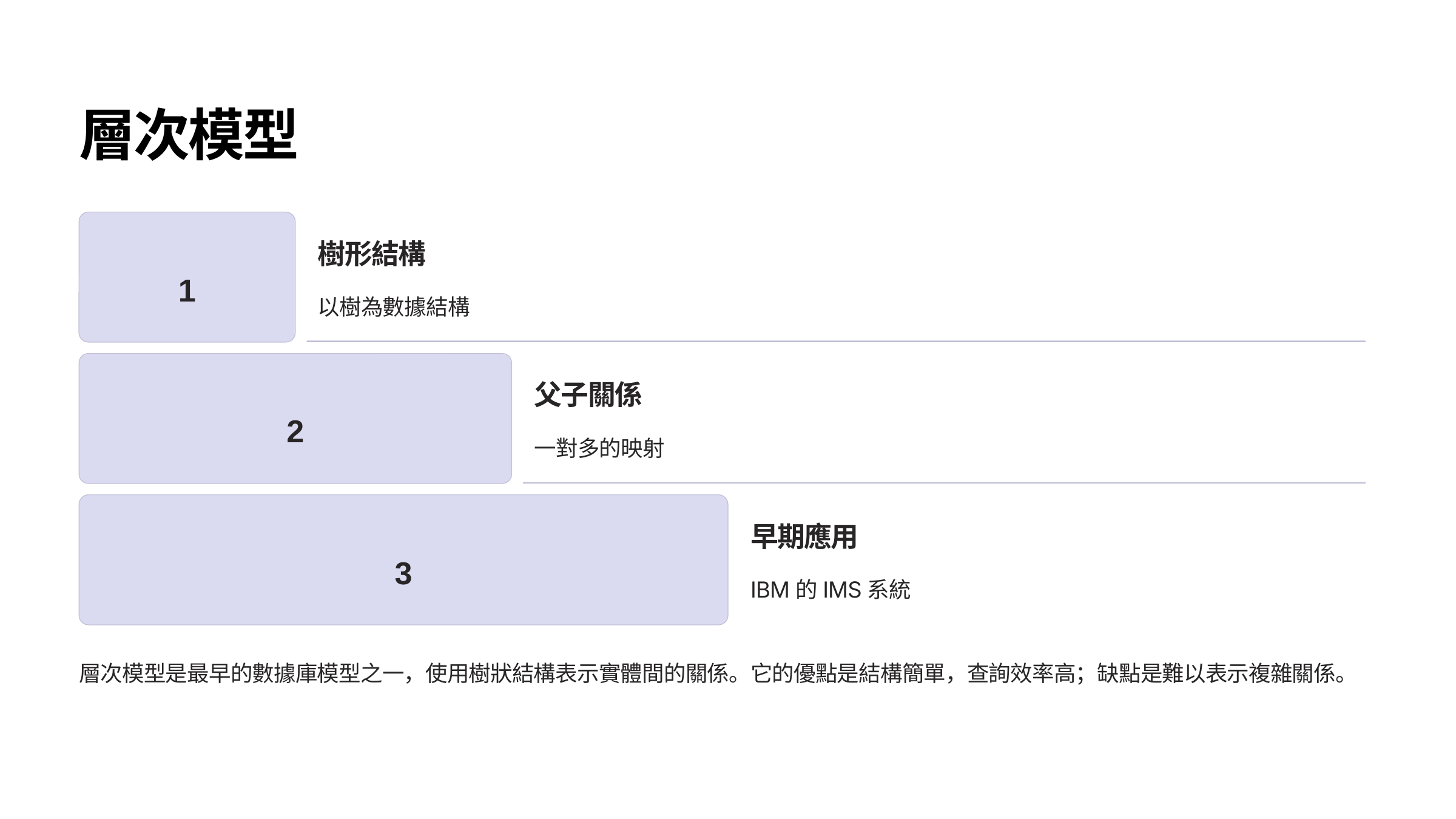

層次模型

樹形結構
1
以樹為數據結構

父子關係
2
一對多的映射

早期應用
3
IBM的IMS系統
層次模型是最早的數據庫模型之一，使用樹狀結構表示實體間的關係。它的優點是結構簡單，查詢效率高；缺點是難以表示複雜關係。